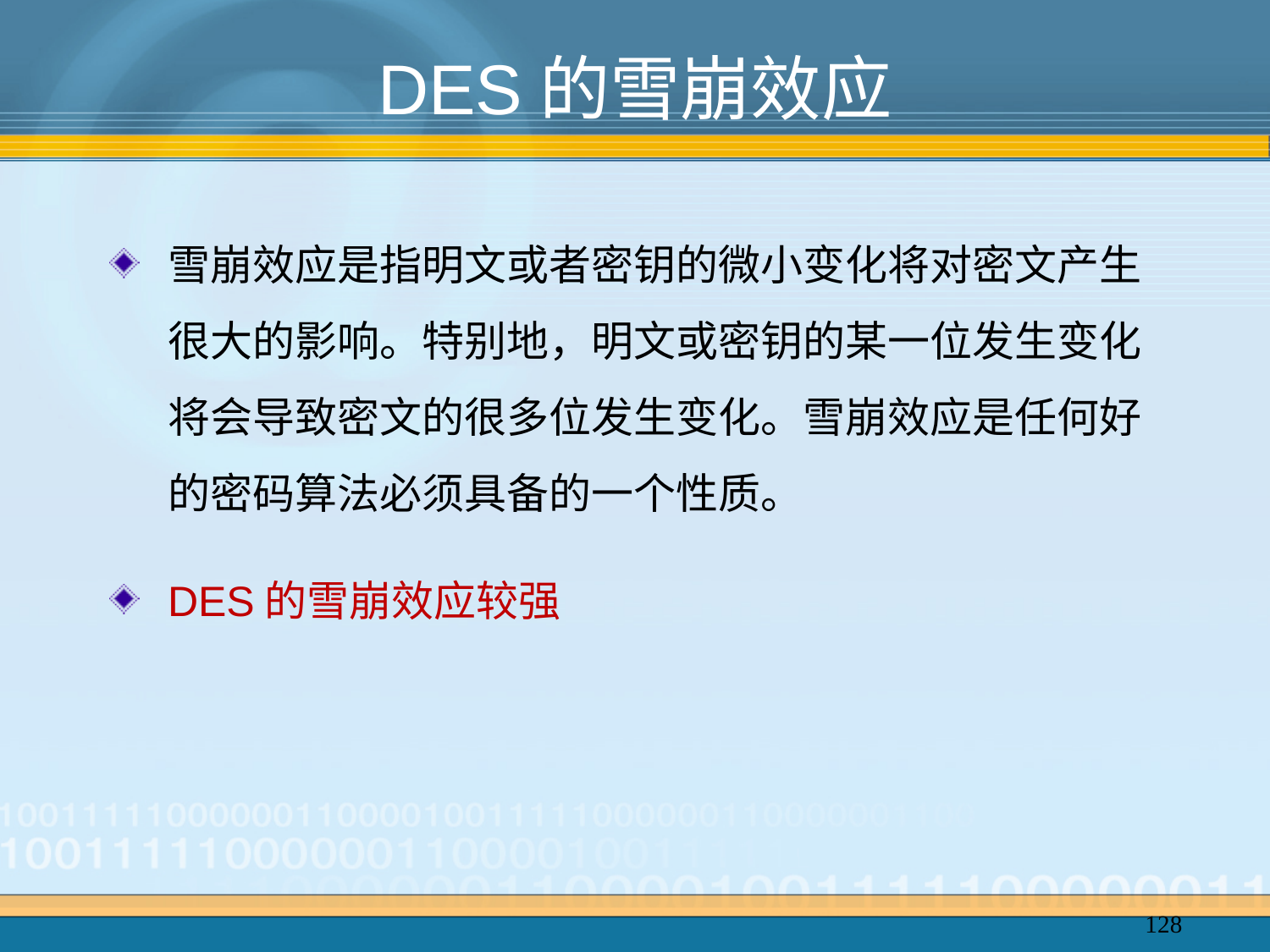

# DES的雪崩效应
雪崩效应是指明文或者密钥的微小变化将对密文产生很大的影响。特别地，明文或密钥的某一位发生变化将会导致密文的很多位发生变化。雪崩效应是任何好的密码算法必须具备的一个性质。
DES的雪崩效应较强
128